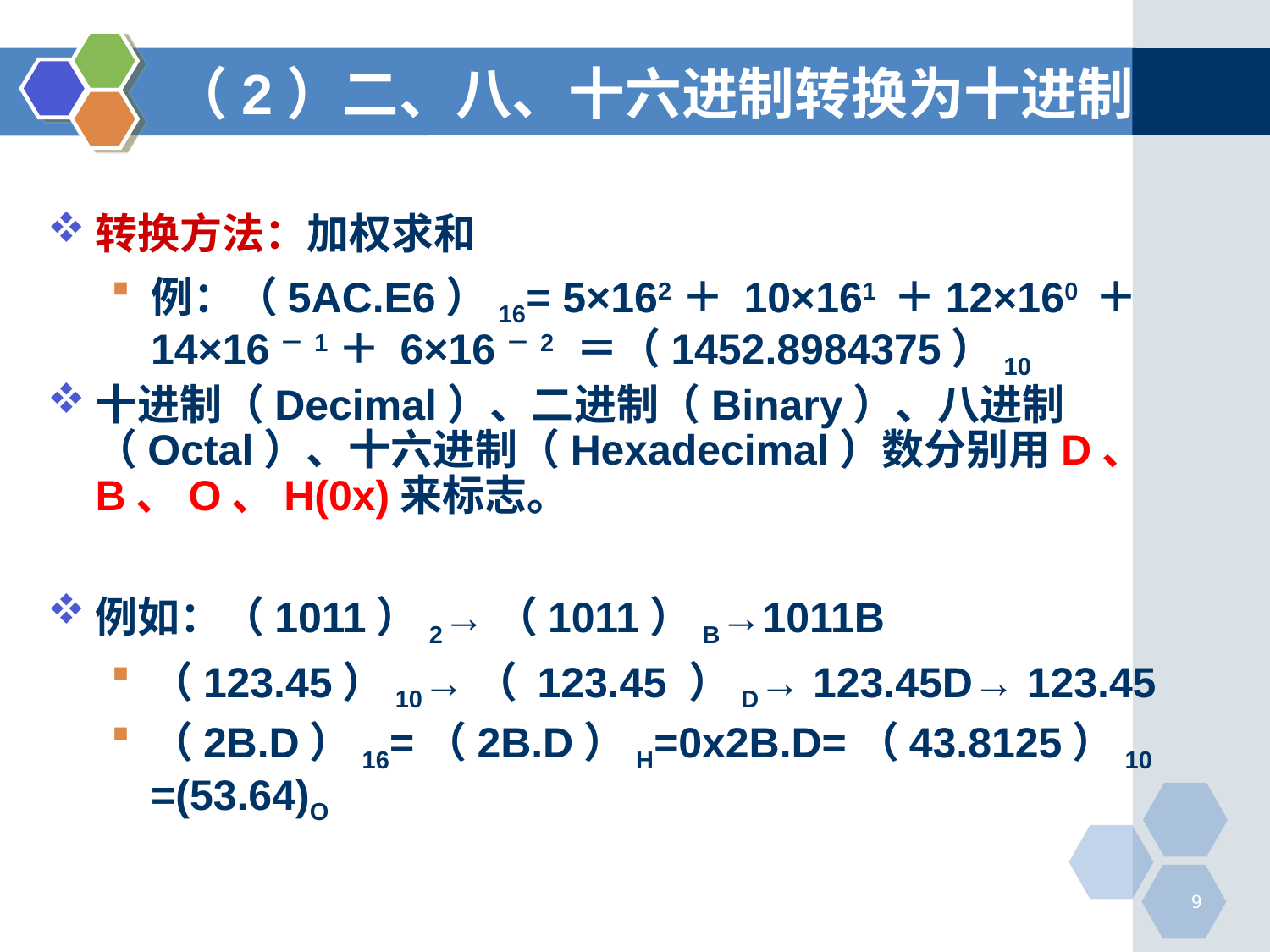

# （2）二、八、十六进制转换为十进制
转换方法：加权求和
例：（5AC.E6）16= 5×162＋ 10×161 ＋12×160 ＋14×16－1＋ 6×16－2 ＝（1452.8984375）10
十进制（Decimal）、二进制（Binary）、八进制（Octal）、十六进制（Hexadecimal）数分别用D、B、O、H(0x)来标志。

例如：（1011）2→（1011）B→1011B
（123.45）10→（ 123.45 ）D→ 123.45D→ 123.45
（2B.D）16=（2B.D）H=0x2B.D=（43.8125）10=(53.64)O
9